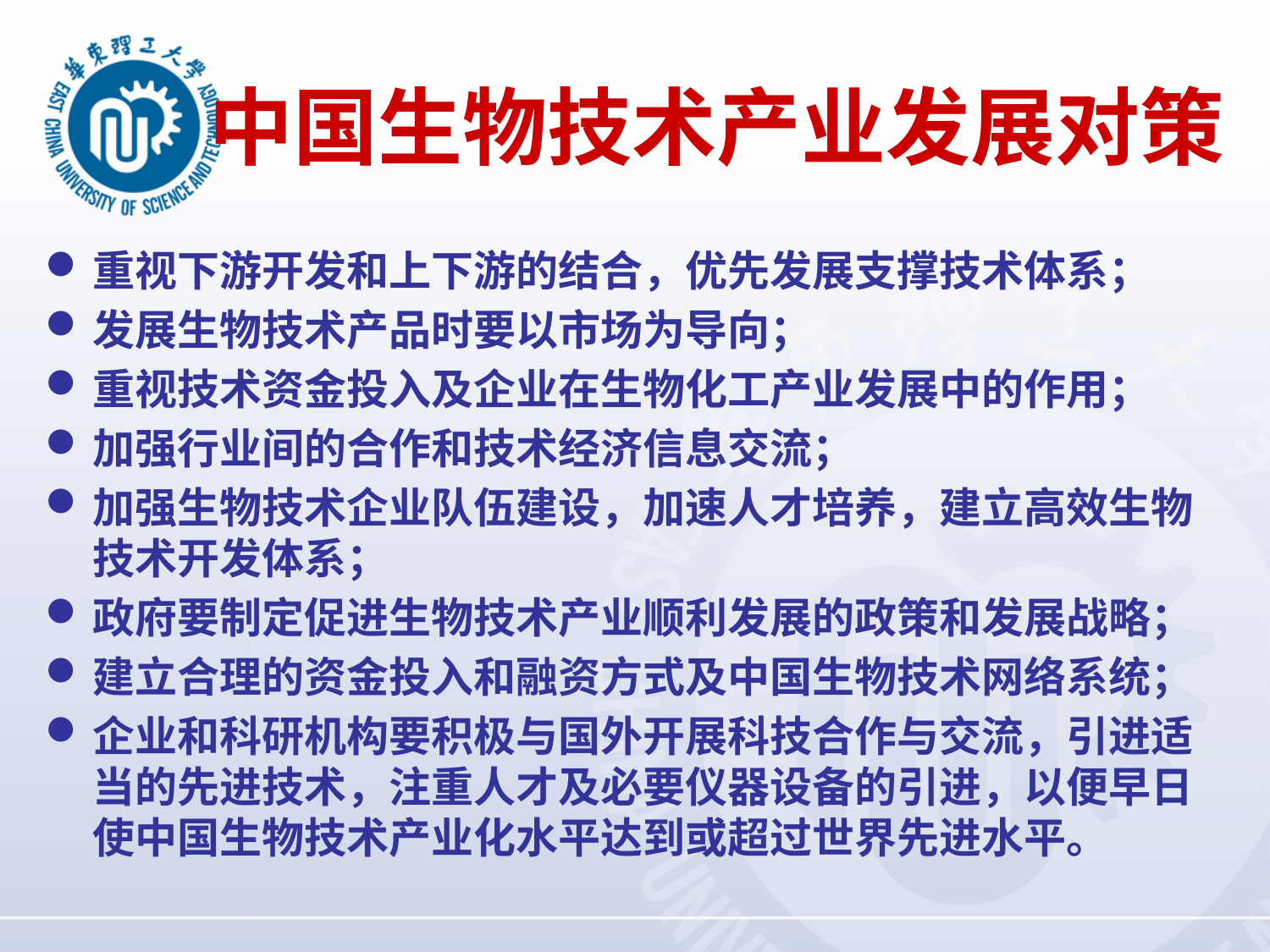

# 中国生物技术产业发展对策
重视下游开发和上下游的结合，优先发展支撑技术体系；
发展生物技术产品时要以市场为导向；
重视技术资金投入及企业在生物化工产业发展中的作用；
加强行业间的合作和技术经济信息交流；
加强生物技术企业队伍建设，加速人才培养，建立高效生物技术开发体系；
政府要制定促进生物技术产业顺利发展的政策和发展战略；
建立合理的资金投入和融资方式及中国生物技术网络系统；
企业和科研机构要积极与国外开展科技合作与交流，引进适当的先进技术，注重人才及必要仪器设备的引进，以便早日使中国生物技术产业化水平达到或超过世界先进水平。